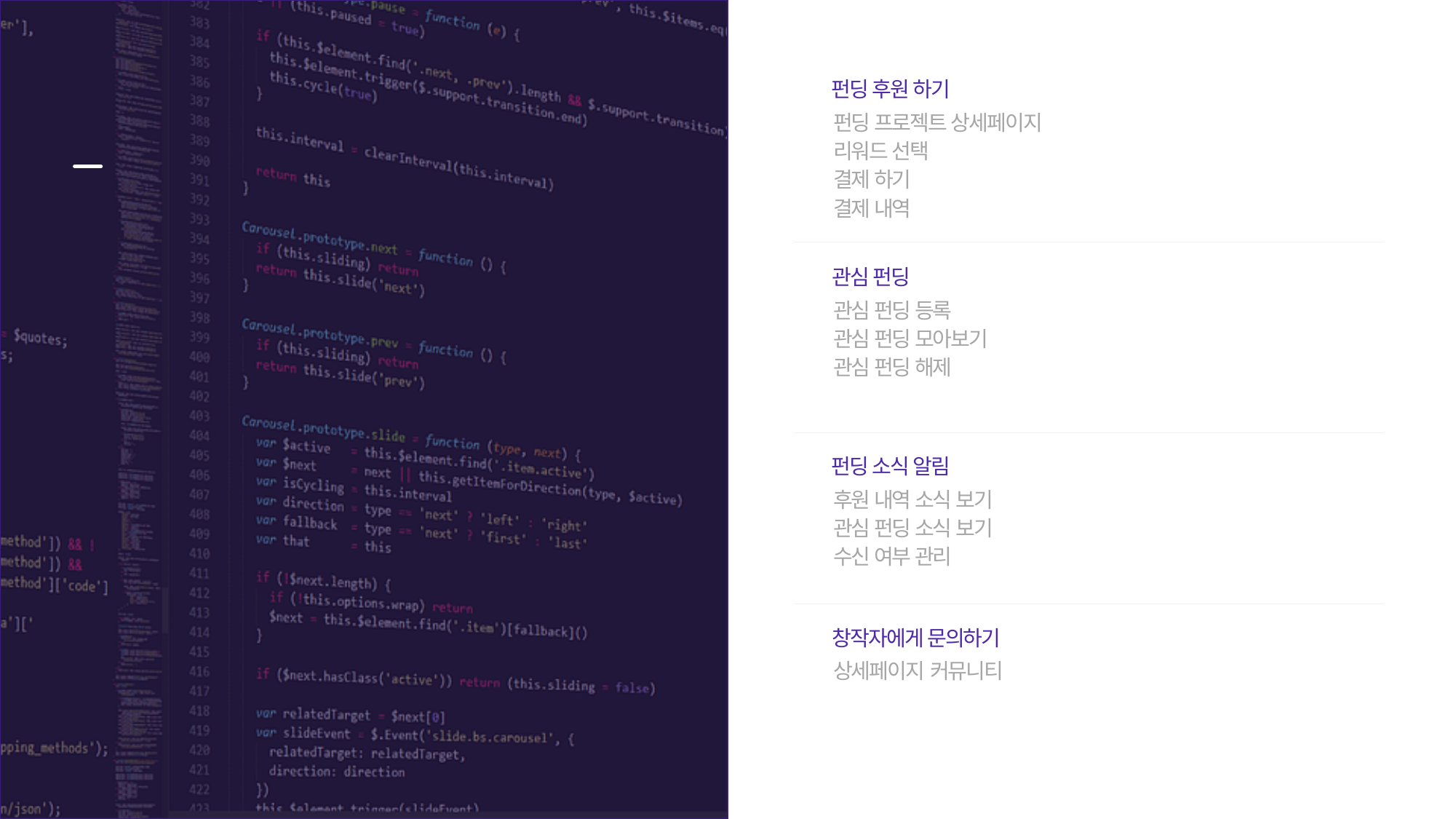

펀딩 후원 하기
펀딩 프로젝트 상세페이지
리워드 선택
결제 하기
결제 내역
후원하기
관심 펀딩
관심 펀딩 등록
관심 펀딩 모아보기
관심 펀딩 해제
펀딩 소식 알림
후원 내역 소식 보기
관심 펀딩 소식 보기
수신 여부 관리
창작자에게 문의하기
상세페이지 커뮤니티